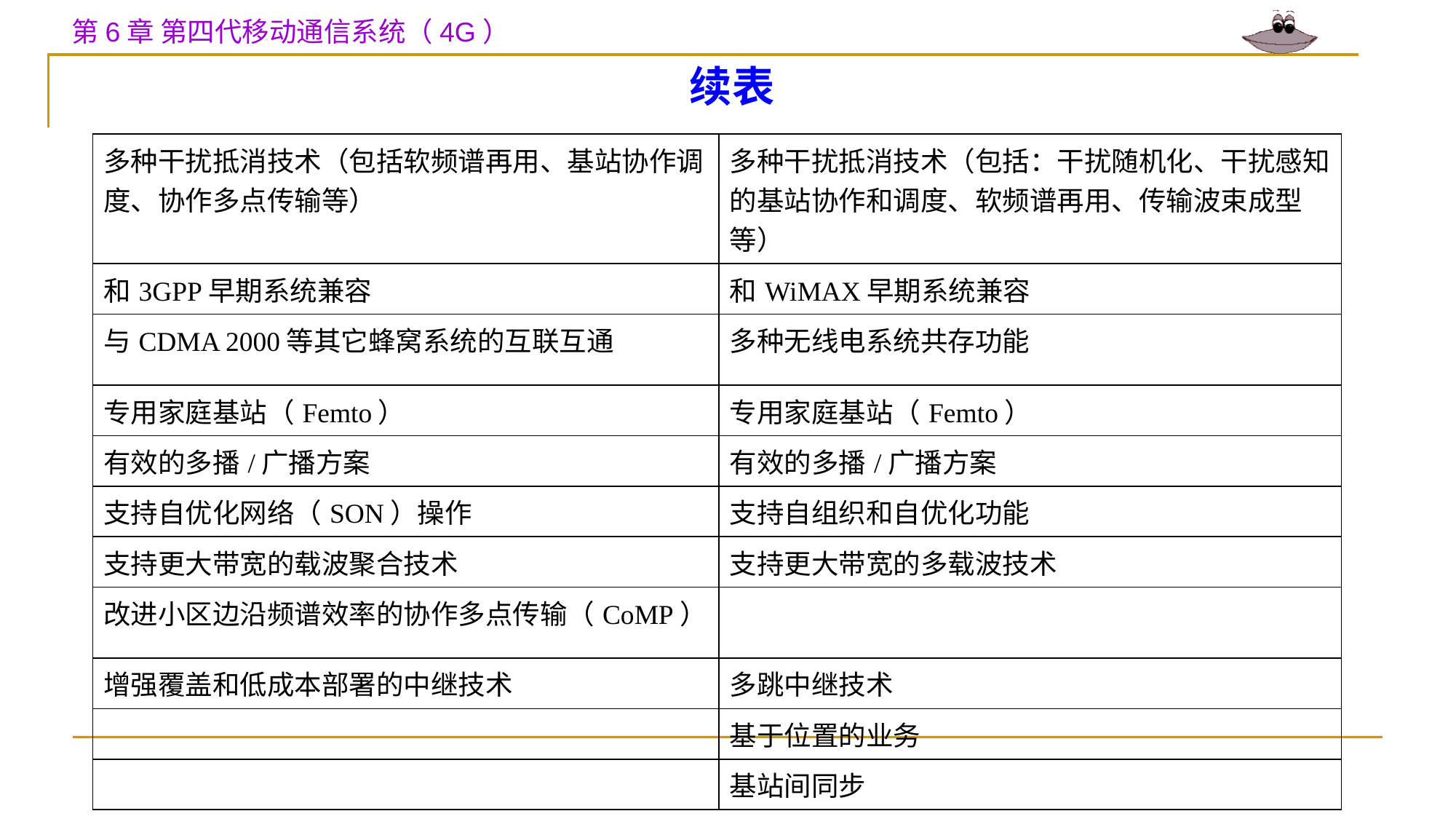

续表
| 多种干扰抵消技术（包括软频谱再用、基站协作调度、协作多点传输等） | 多种干扰抵消技术（包括：干扰随机化、干扰感知的基站协作和调度、软频谱再用、传输波束成型等） |
| --- | --- |
| 和3GPP早期系统兼容 | 和WiMAX早期系统兼容 |
| 与CDMA 2000等其它蜂窝系统的互联互通 | 多种无线电系统共存功能 |
| 专用家庭基站（Femto） | 专用家庭基站（Femto） |
| 有效的多播/广播方案 | 有效的多播/广播方案 |
| 支持自优化网络（SON）操作 | 支持自组织和自优化功能 |
| 支持更大带宽的载波聚合技术 | 支持更大带宽的多载波技术 |
| 改进小区边沿频谱效率的协作多点传输（CoMP） |  |
| 增强覆盖和低成本部署的中继技术 | 多跳中继技术 |
|  | 基于位置的业务 |
|  | 基站间同步 |